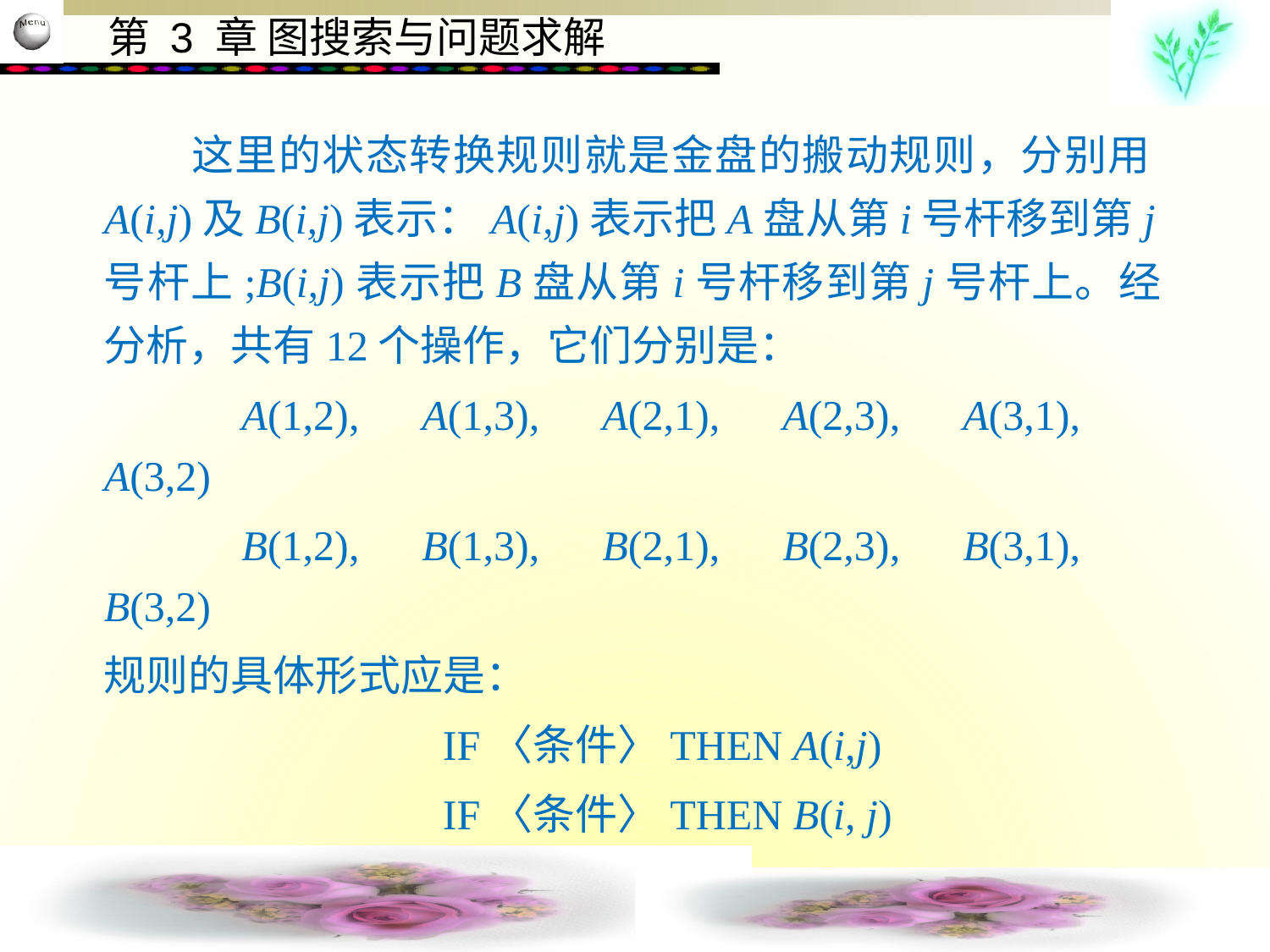

这里的状态转换规则就是金盘的搬动规则，分别用A(i,j)及B(i,j)表示：A(i,j)表示把A盘从第i号杆移到第j号杆上;B(i,j)表示把B盘从第i号杆移到第j号杆上。经分析，共有12个操作，它们分别是：
             A(1,2),　A(1,3),　A(2,1),　A(2,3),　A(3,1),　A(3,2)
             B(1,2),　B(1,3),　B(2,1),　B(2,3),　B(3,1),　B(3,2)
规则的具体形式应是：
                                IF〈条件〉THEN A(i,j)
                                IF〈条件〉THEN B(i, j)